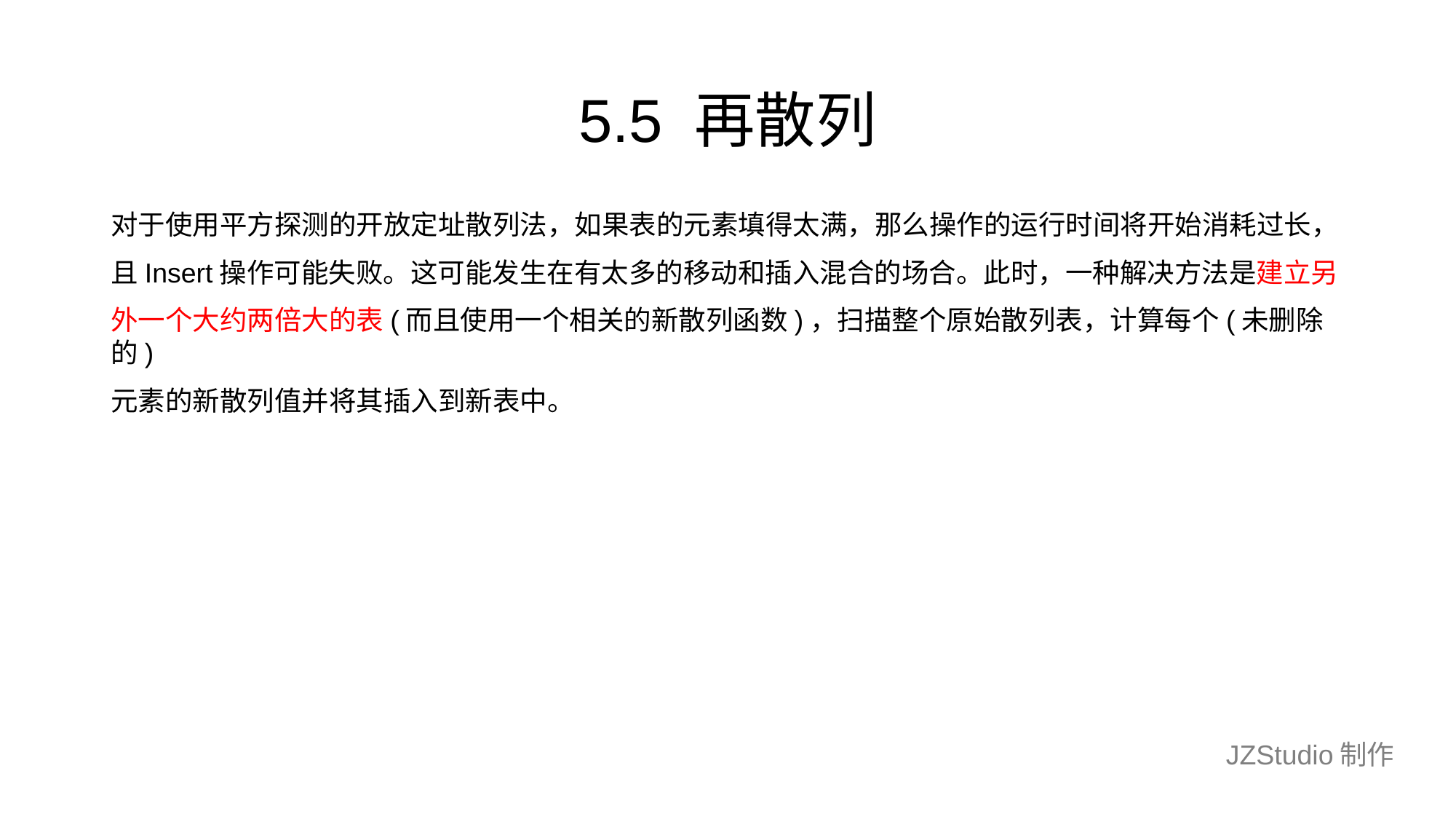

# 5.5 再散列
对于使用平方探测的开放定址散列法，如果表的元素填得太满，那么操作的运行时间将开始消耗过长，
且Insert操作可能失败。这可能发生在有太多的移动和插入混合的场合。此时，一种解决方法是建立另
外一个大约两倍大的表(而且使用一个相关的新散列函数)，扫描整个原始散列表，计算每个(未删除的)
元素的新散列值并将其插入到新表中。